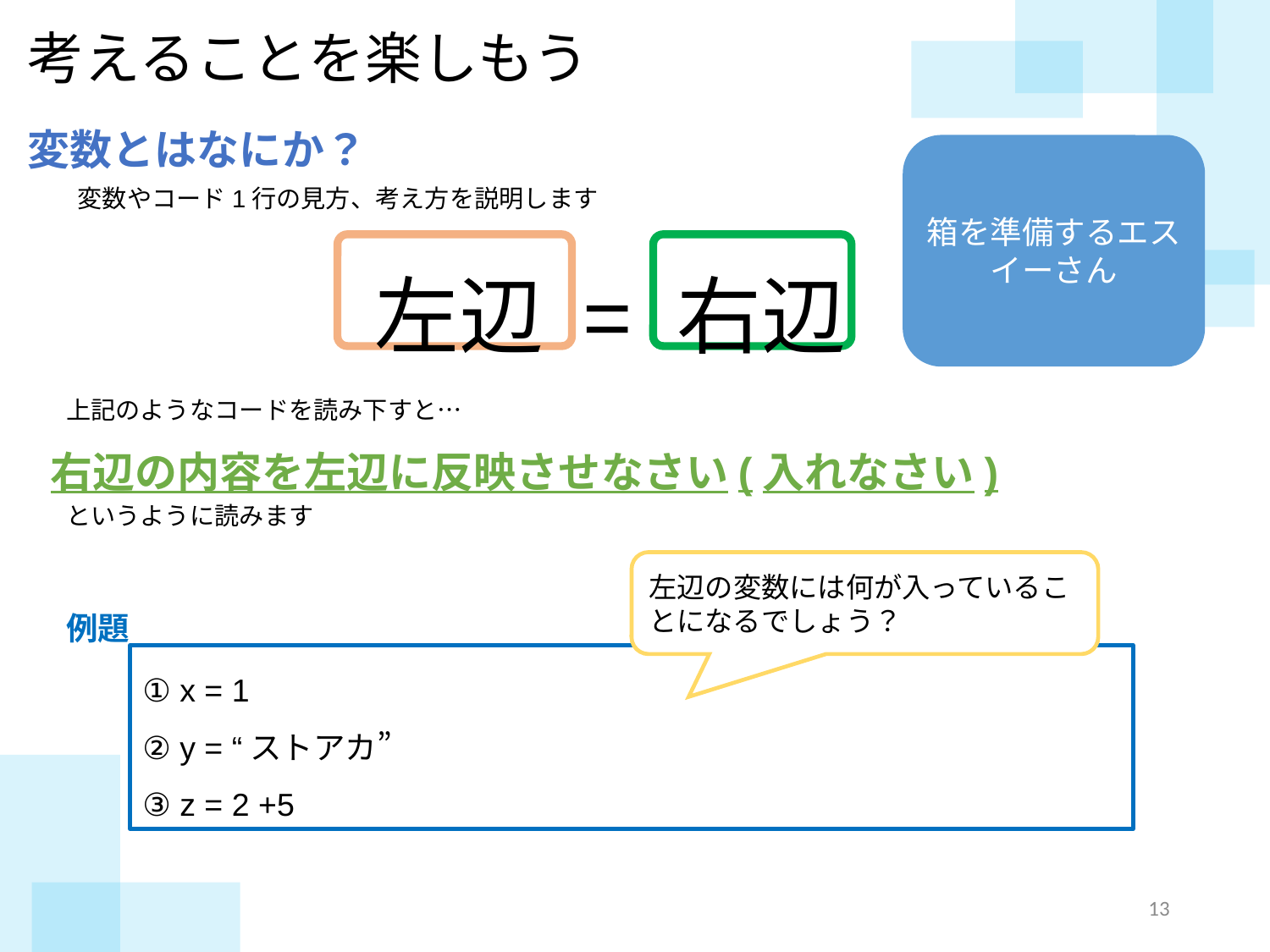

考えることを楽しもう
変数とはなにか？
箱を準備するエスイーさん
変数やコード1行の見方、考え方を説明します
左辺 = 右辺

上記のようなコードを読み下すと…
右辺の内容を左辺に反映させなさい(入れなさい)
というように読みます
左辺の変数には何が入っていることになるでしょう？
例題
① x = 1
② y = “ストアカ”
③ z = 2 +5
13